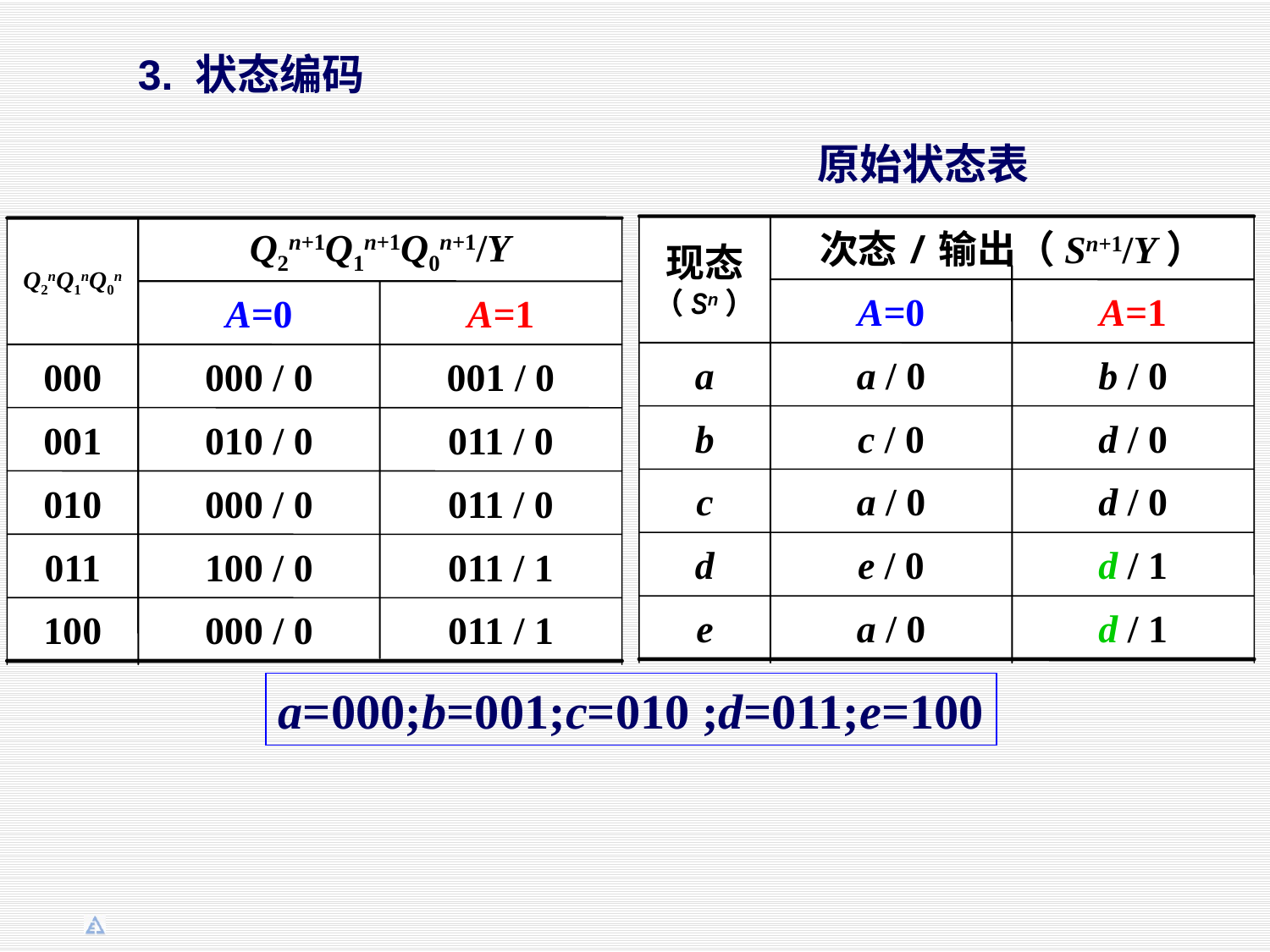

3. 状态编码
原始状态表
现态（Sn）

次态/输出（Sn+1/Y）
A=0

A=1
a

a / 0
b / 0
b

c / 0
d / 0
c

a / 0
d / 0
d

e / 0
d / 1
e

a / 0
d / 1

Q2nQ1nQ0n

Q2n+1Q1n+1Q0n+1/Y

A=0

A=1

000

000 / 0
001 / 0
001

010 / 0
011 / 0
010

000 / 0
011 / 0
011

100 / 0
011 / 1
100

000 / 0
011 / 1

a=000;b=001;c=010 ;d=011;e=100